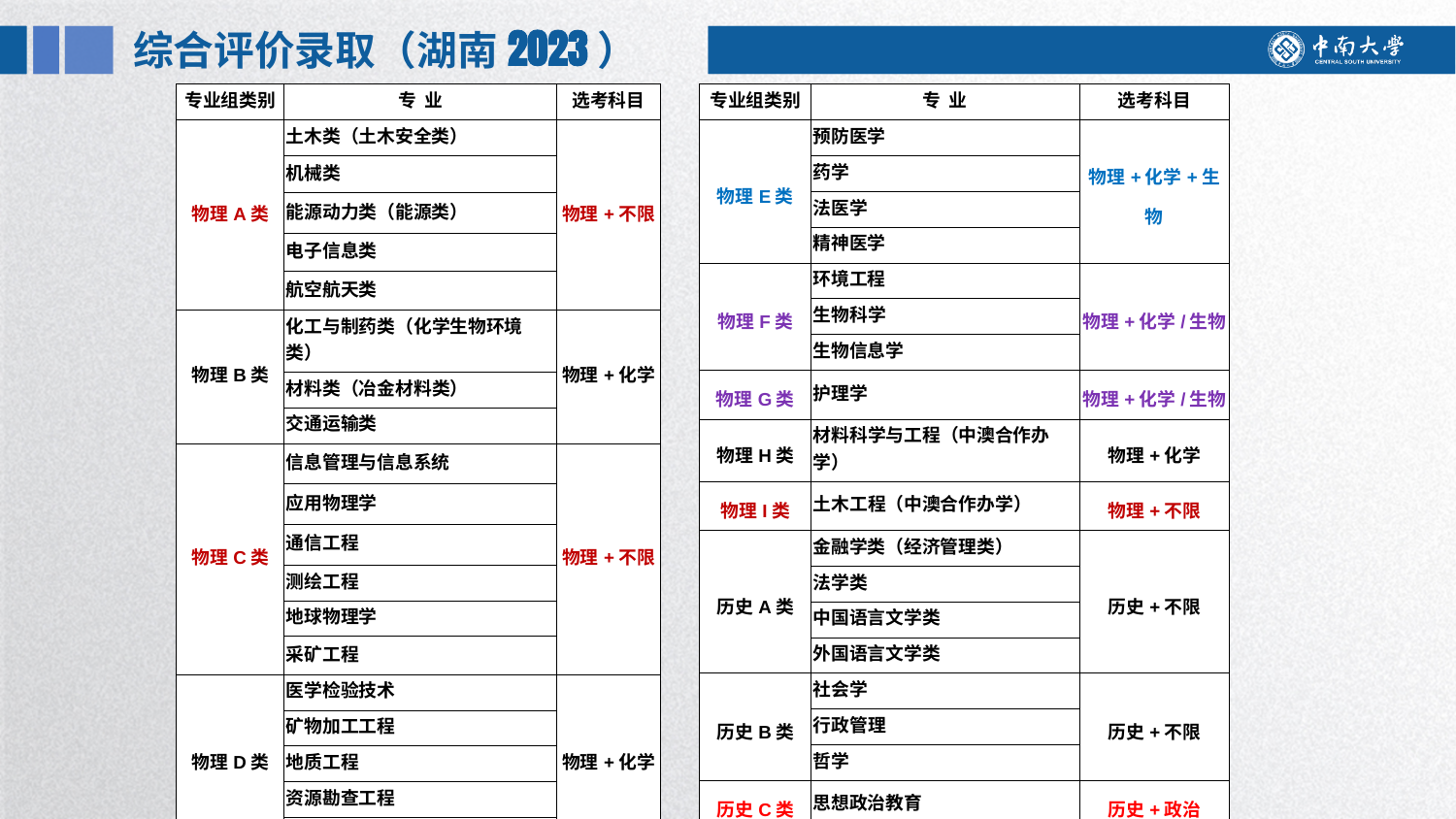

综合评价录取（湖南2023）

| 专业组类别 | 专 业 | 选考科目 |
| --- | --- | --- |
| 物理A类 | 土木类（土木安全类） | 物理+不限 |
|  | 机械类 |  |
|  | 能源动力类（能源类） |  |
|  | 电子信息类 |  |
|  | 航空航天类 |  |
| 物理B类 | 化工与制药类（化学生物环境类） | 物理+化学 |
|  | 材料类（冶金材料类） |  |
|  | 交通运输类 |  |
| 物理C类 | 信息管理与信息系统 | 物理+不限 |
|  | 应用物理学 |  |
|  | 通信工程 |  |
|  | 测绘工程 |  |
|  | 地球物理学 |  |
|  | 采矿工程 |  |
| 物理D类 | 医学检验技术 | 物理+化学 |
|  | 矿物加工工程 |  |
|  | 地质工程 |  |
|  | 资源勘查工程 |  |
|  | 生物医学工程 |  |
| 专业组类别 | 专 业 | 选考科目 |
| --- | --- | --- |
| 物理E类 | 预防医学 | 物理+化学+生物 |
|  | 药学 |  |
|  | 法医学 |  |
|  | 精神医学 |  |
| 物理F类 | 环境工程 | 物理+化学/生物 |
|  | 生物科学 |  |
|  | 生物信息学 |  |
| 物理G类 | 护理学 | 物理+化学/生物 |
| 物理H类 | 材料科学与工程（中澳合作办学） | 物理+化学 |
| 物理I类 | 土木工程（中澳合作办学） | 物理+不限 |
| 历史A类 | 金融学类（经济管理类） | 历史+不限 |
|  | 法学类 |  |
|  | 中国语言文学类 |  |
|  | 外国语言文学类 |  |
| 历史B类 | 社会学 | 历史+不限 |
|  | 行政管理 |  |
|  | 哲学 |  |
| 历史C类 | 思想政治教育 | 历史+政治 |